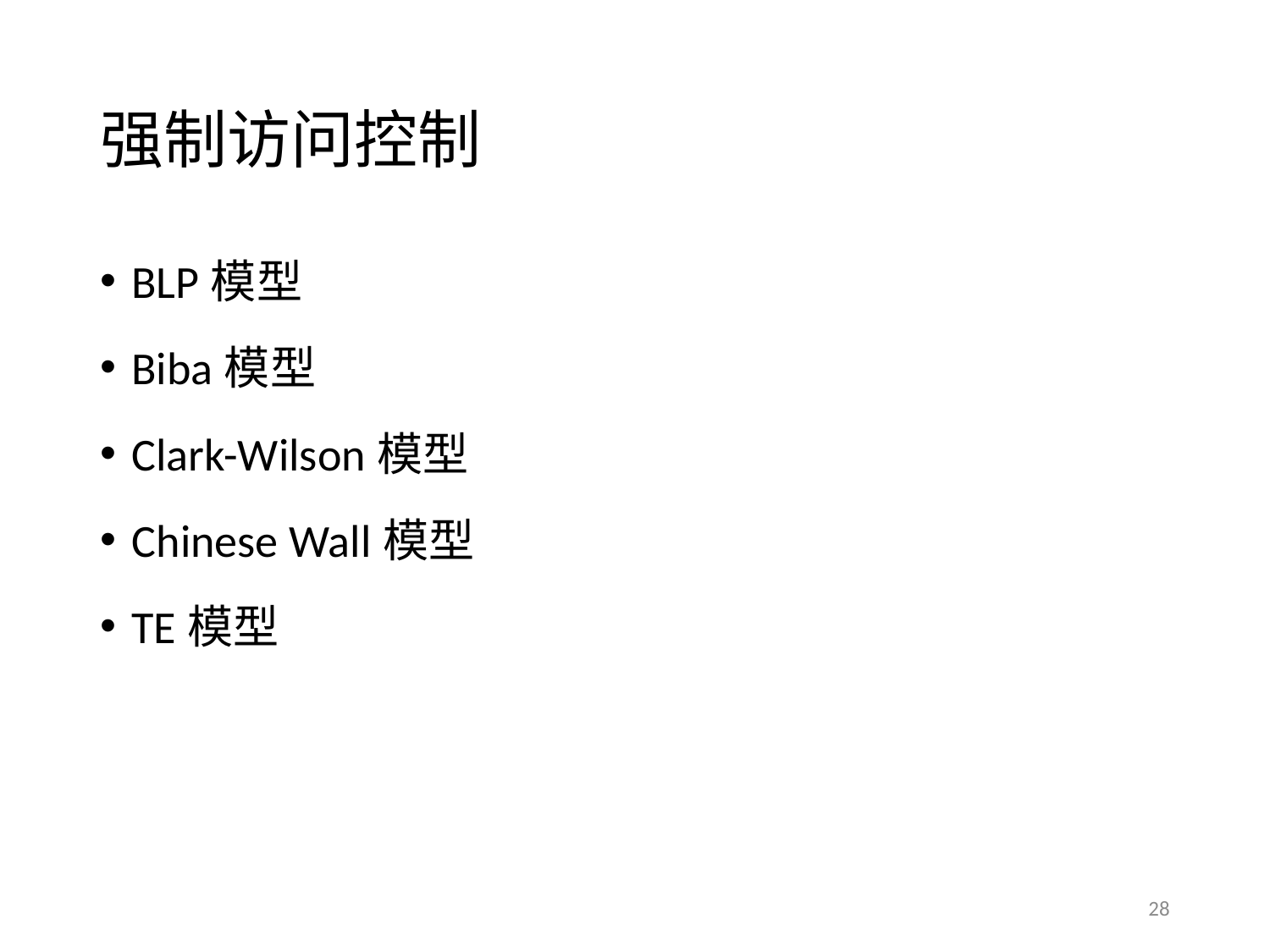

# 强制访问控制
BLP模型
Biba模型
Clark-Wilson模型
Chinese Wall模型
TE模型

28